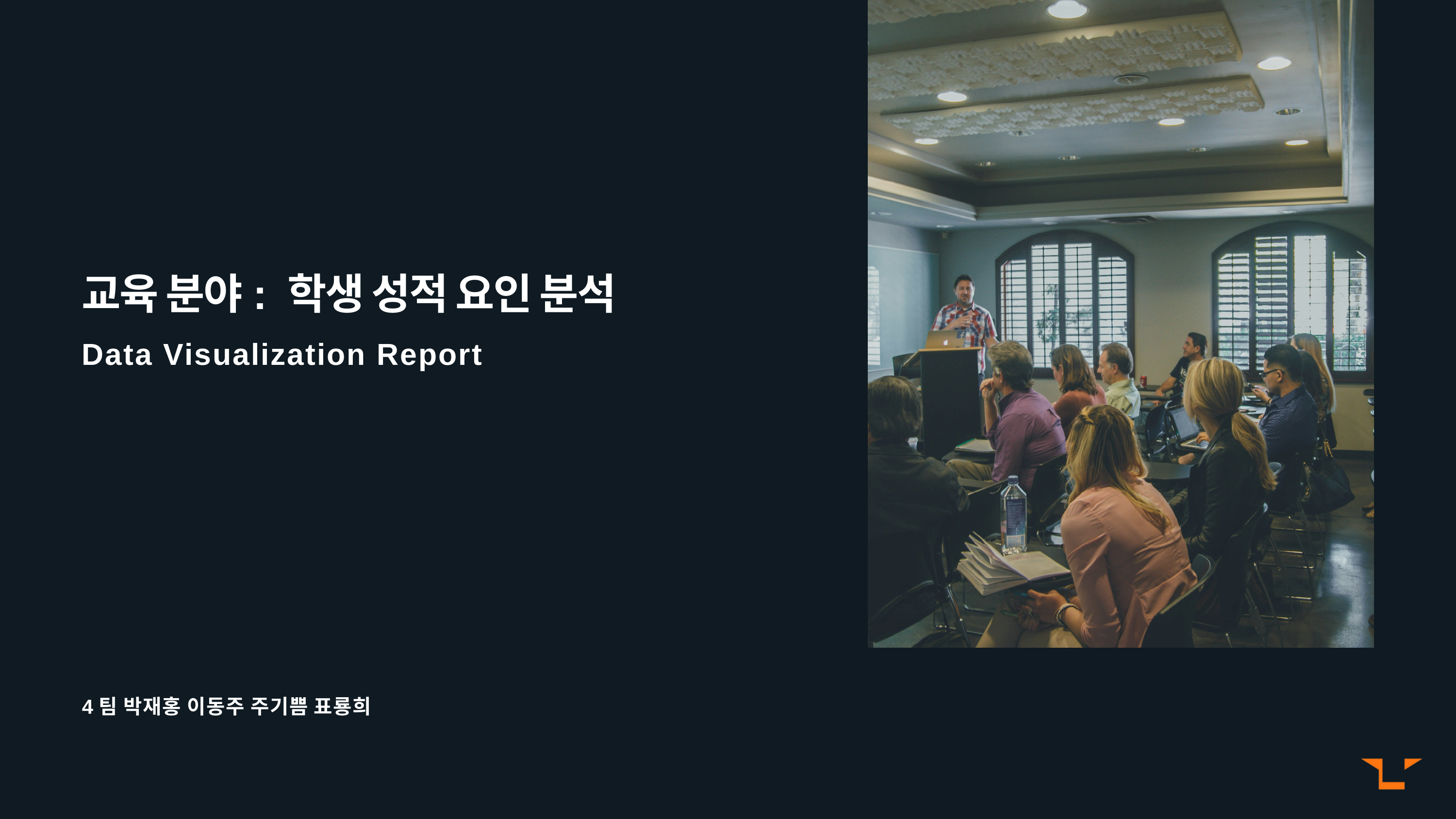

교육 분야: 학생 성적 요인 분석
Data Visualization Report
4팀 박재홍 이동주 주기쁨 표룡희